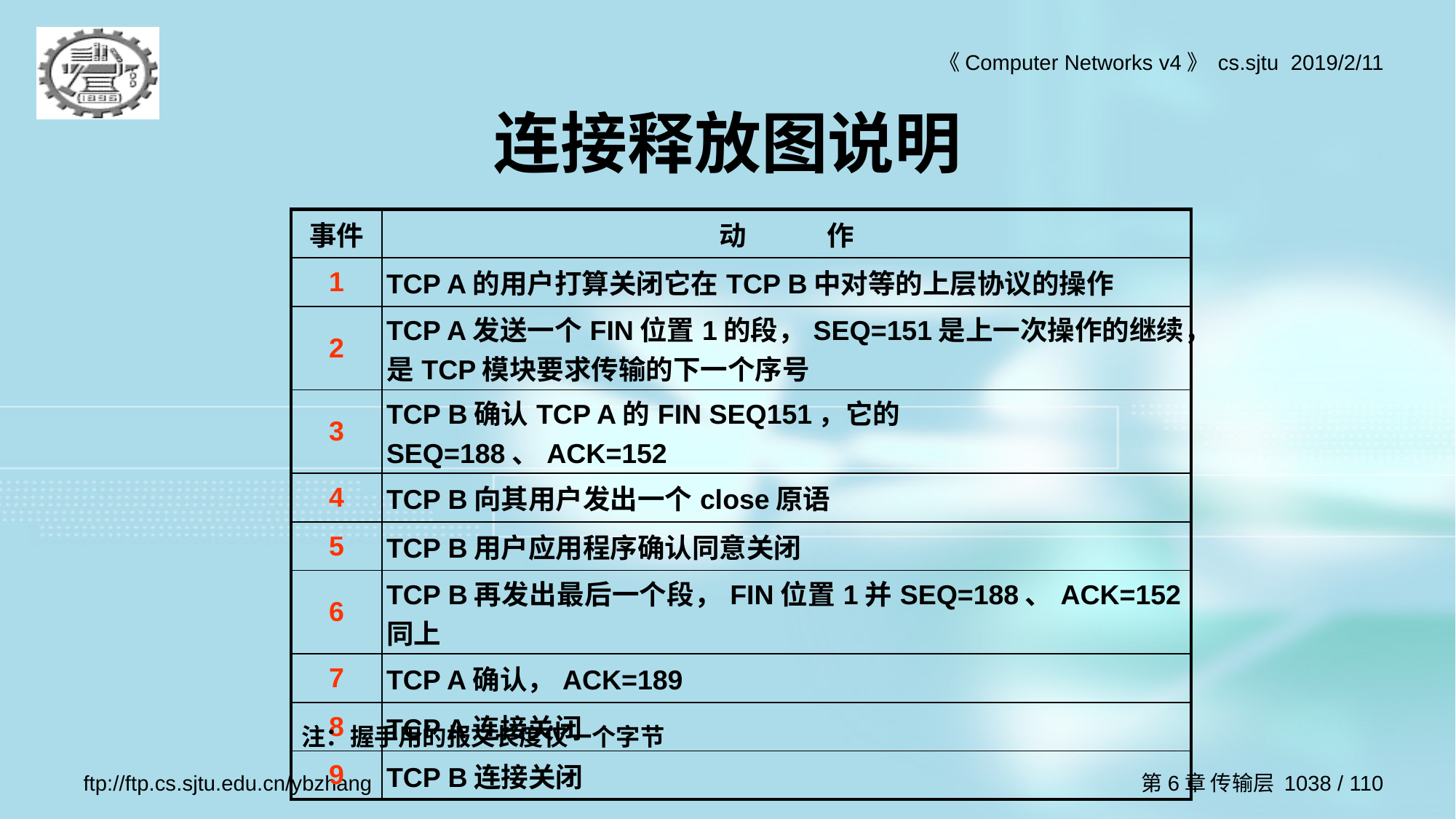

# 连接释放图说明
| 事件 | 动 作 |
| --- | --- |
| 1 | TCP A的用户打算关闭它在TCP B中对等的上层协议的操作 |
| 2 | TCP A发送一个FIN位置1的段，SEQ=151是上一次操作的继续，是TCP模块要求传输的下一个序号 |
| 3 | TCP B确认TCP A的FIN SEQ151，它的SEQ=188、ACK=152 |
| 4 | TCP B向其用户发出一个close原语 |
| 5 | TCP B用户应用程序确认同意关闭 |
| 6 | TCP B再发出最后一个段，FIN位置1并SEQ=188、ACK=152同上 |
| 7 | TCP A确认，ACK=189 |
| 8 | TCP A连接关闭 |
| 9 | TCP B连接关闭 |
注：握手用的报文长度仅一个字节